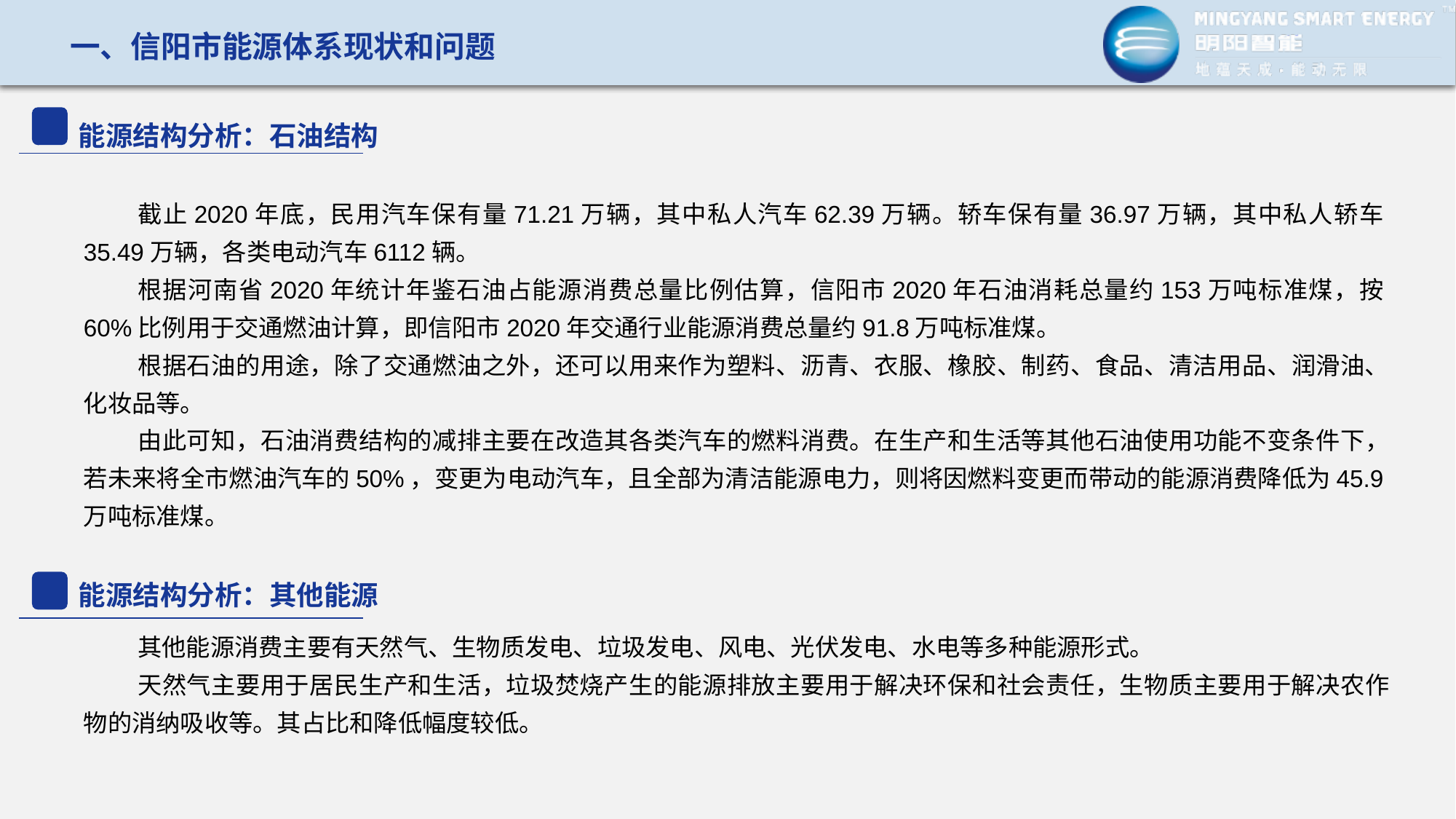

一、信阳市能源体系现状和问题
能源结构分析：石油结构

截止2020年底，民用汽车保有量71.21万辆，其中私人汽车62.39万辆。轿车保有量36.97万辆，其中私人轿车35.49万辆，各类电动汽车6112辆。
根据河南省2020年统计年鉴石油占能源消费总量比例估算，信阳市2020年石油消耗总量约153万吨标准煤，按60%比例用于交通燃油计算，即信阳市2020年交通行业能源消费总量约91.8万吨标准煤。
根据石油的用途，除了交通燃油之外，还可以用来作为塑料、沥青、衣服、橡胶、制药、食品、清洁用品、润滑油、化妆品等。
由此可知，石油消费结构的减排主要在改造其各类汽车的燃料消费。在生产和生活等其他石油使用功能不变条件下，若未来将全市燃油汽车的50%，变更为电动汽车，且全部为清洁能源电力，则将因燃料变更而带动的能源消费降低为45.9万吨标准煤。
能源结构分析：其他能源

其他能源消费主要有天然气、生物质发电、垃圾发电、风电、光伏发电、水电等多种能源形式。
天然气主要用于居民生产和生活，垃圾焚烧产生的能源排放主要用于解决环保和社会责任，生物质主要用于解决农作物的消纳吸收等。其占比和降低幅度较低。